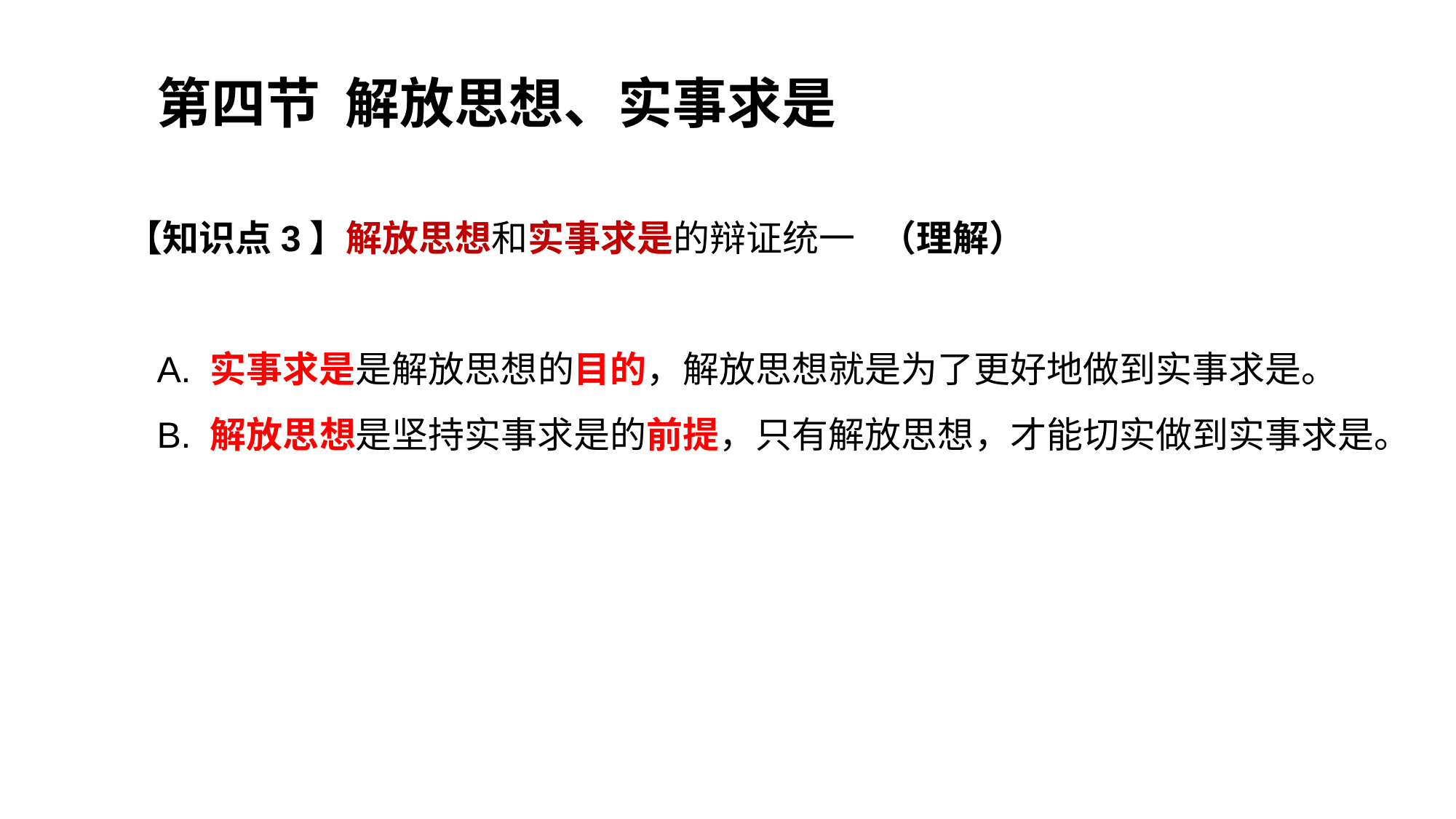

第一章

第四节  解放思想、实事求是
【知识点3】解放思想和实事求是的辩证统一   （理解）

   A. 实事求是是解放思想的目的，解放思想就是为了更好地做到实事求是。
   B. 解放思想是坚持实事求是的前提，只有解放思想，才能切实做到实事求是。